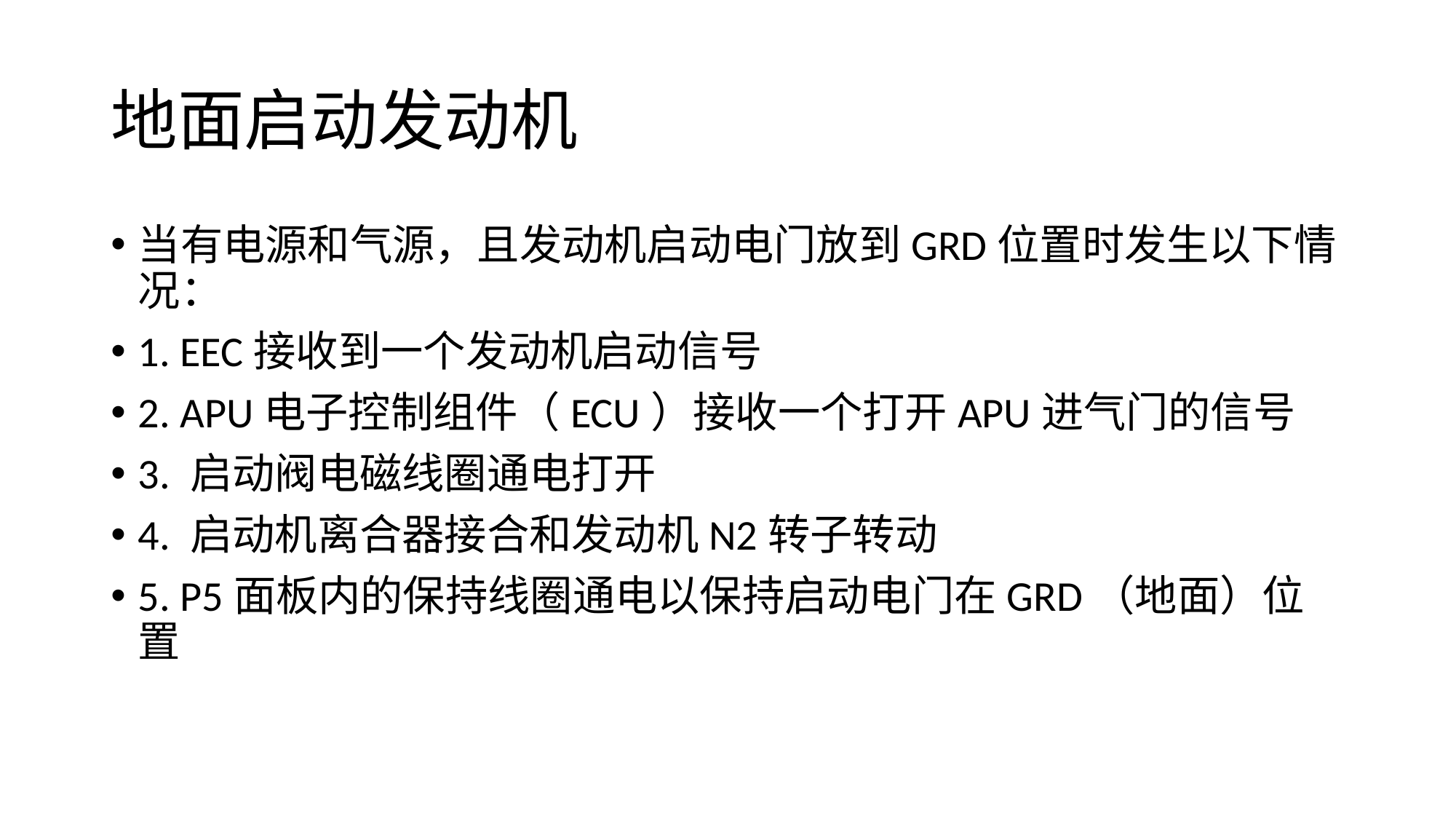

# 地面启动发动机
当有电源和气源，且发动机启动电门放到GRD位置时发生以下情况：
1. EEC接收到一个发动机启动信号
2. APU电子控制组件（ECU）接收一个打开APU进气门的信号
3. 启动阀电磁线圈通电打开
4. 启动机离合器接合和发动机N2转子转动
5. P5面板内的保持线圈通电以保持启动电门在GRD（地面）位置